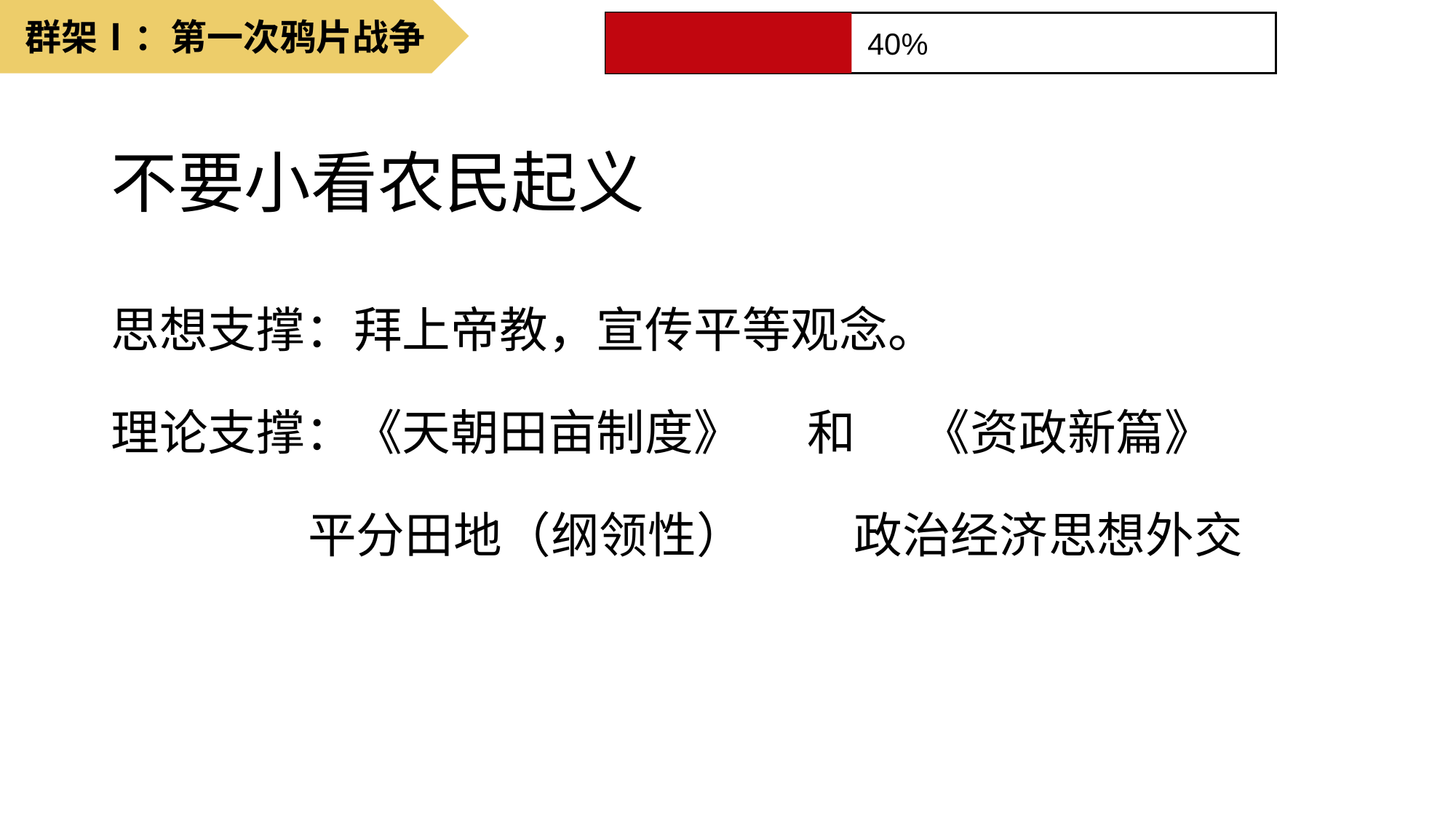

群架Ⅰ：第一次鸦片战争

40%
# 不要小看农民起义
思想支撑：拜上帝教，宣传平等观念。
理论支撑：《天朝田亩制度》      和      《资政新篇》
                 平分田地（纲领性）          政治经济思想外交